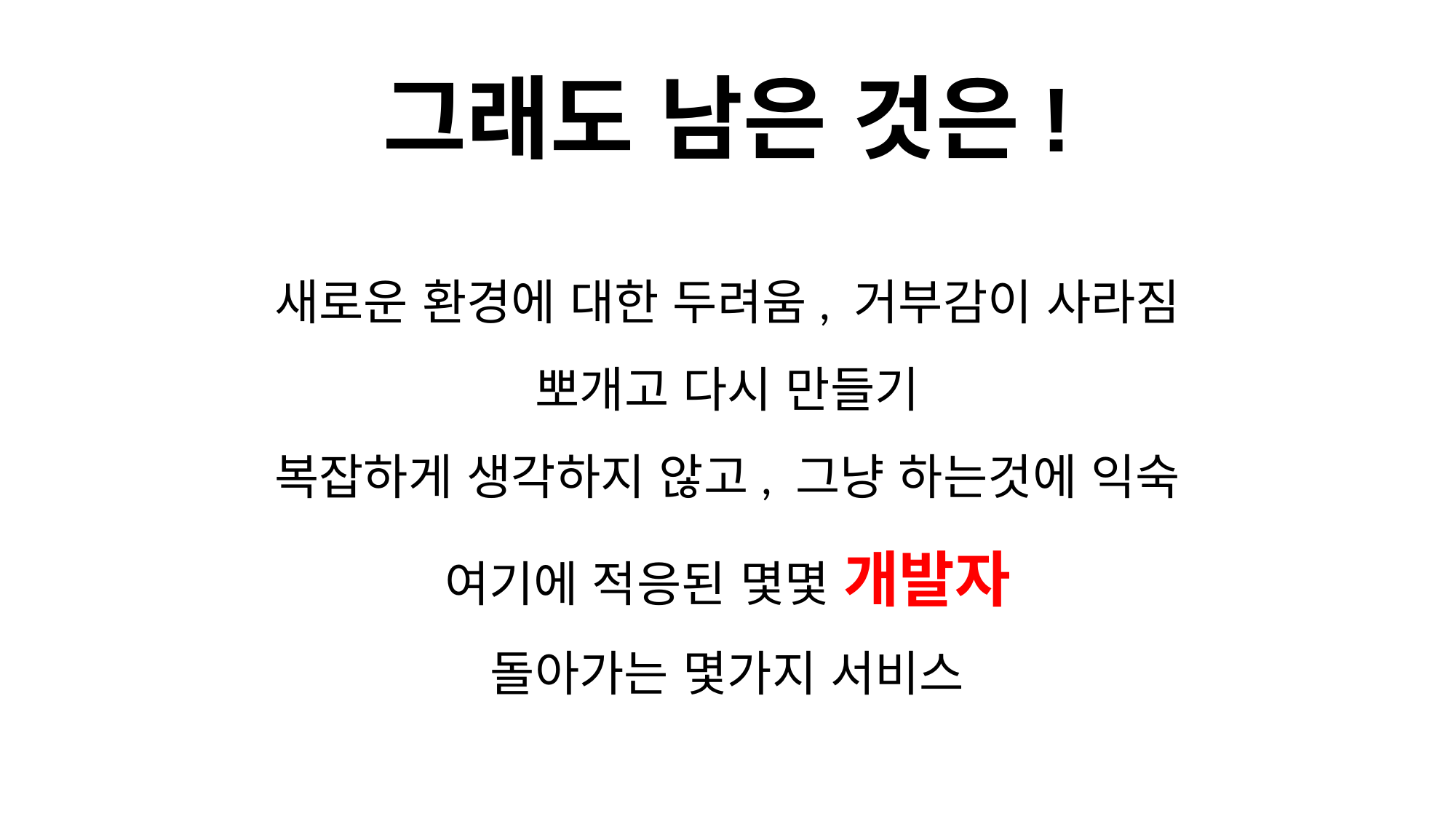

# 그래도 남은 것은!
새로운 환경에 대한 두려움, 거부감이 사라짐
뽀개고 다시 만들기
복잡하게 생각하지 않고, 그냥 하는것에 익숙
여기에 적응된 몇몇 개발자
돌아가는 몇가지 서비스